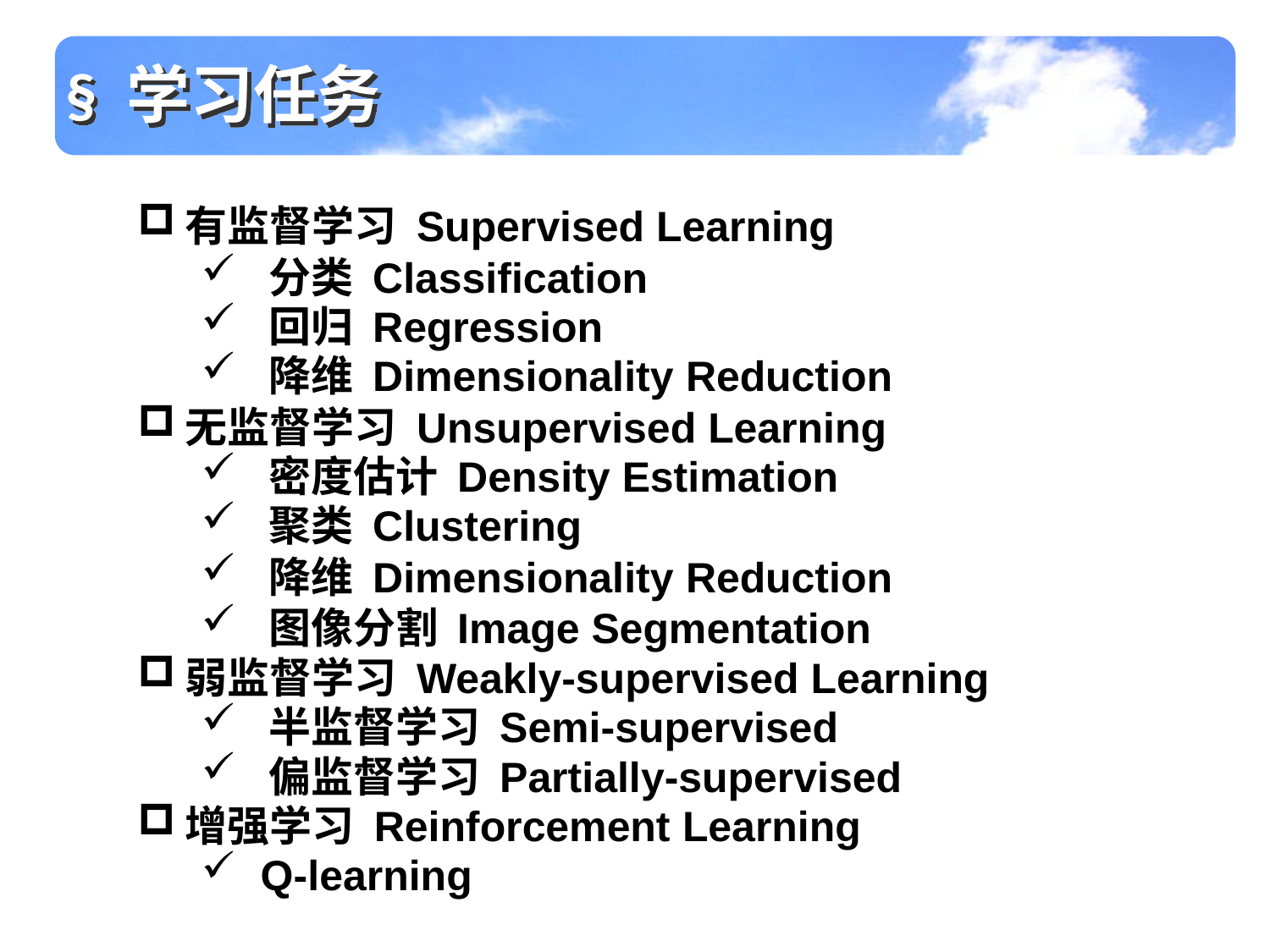

§ 学习任务
有监督学习 Supervised Learning
 分类 Classification
 回归 Regression
 降维 Dimensionality Reduction
无监督学习 Unsupervised Learning
 密度估计 Density Estimation
 聚类 Clustering
 降维 Dimensionality Reduction
 图像分割 Image Segmentation
弱监督学习 Weakly-supervised Learning
 半监督学习 Semi-supervised
 偏监督学习 Partially-supervised
增强学习 Reinforcement Learning
 Q-learning